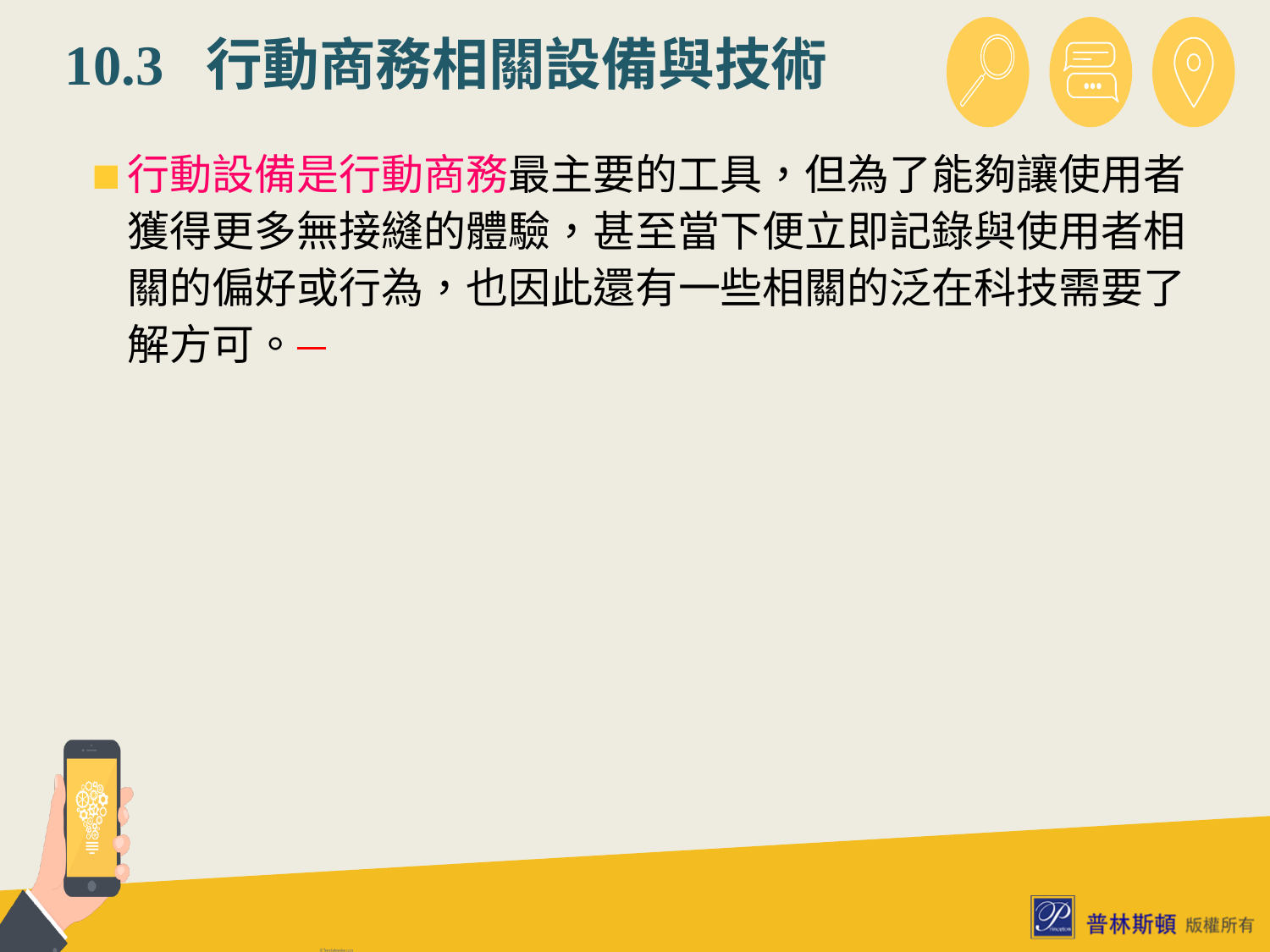

# 10.3  行動商務相關設備與技術
行動設備是行動商務最主要的工具，但為了能夠讓使用者獲得更多無接縫的體驗，甚至當下便立即記錄與使用者相關的偏好或行為，也因此還有一些相關的泛在科技需要了解方可。